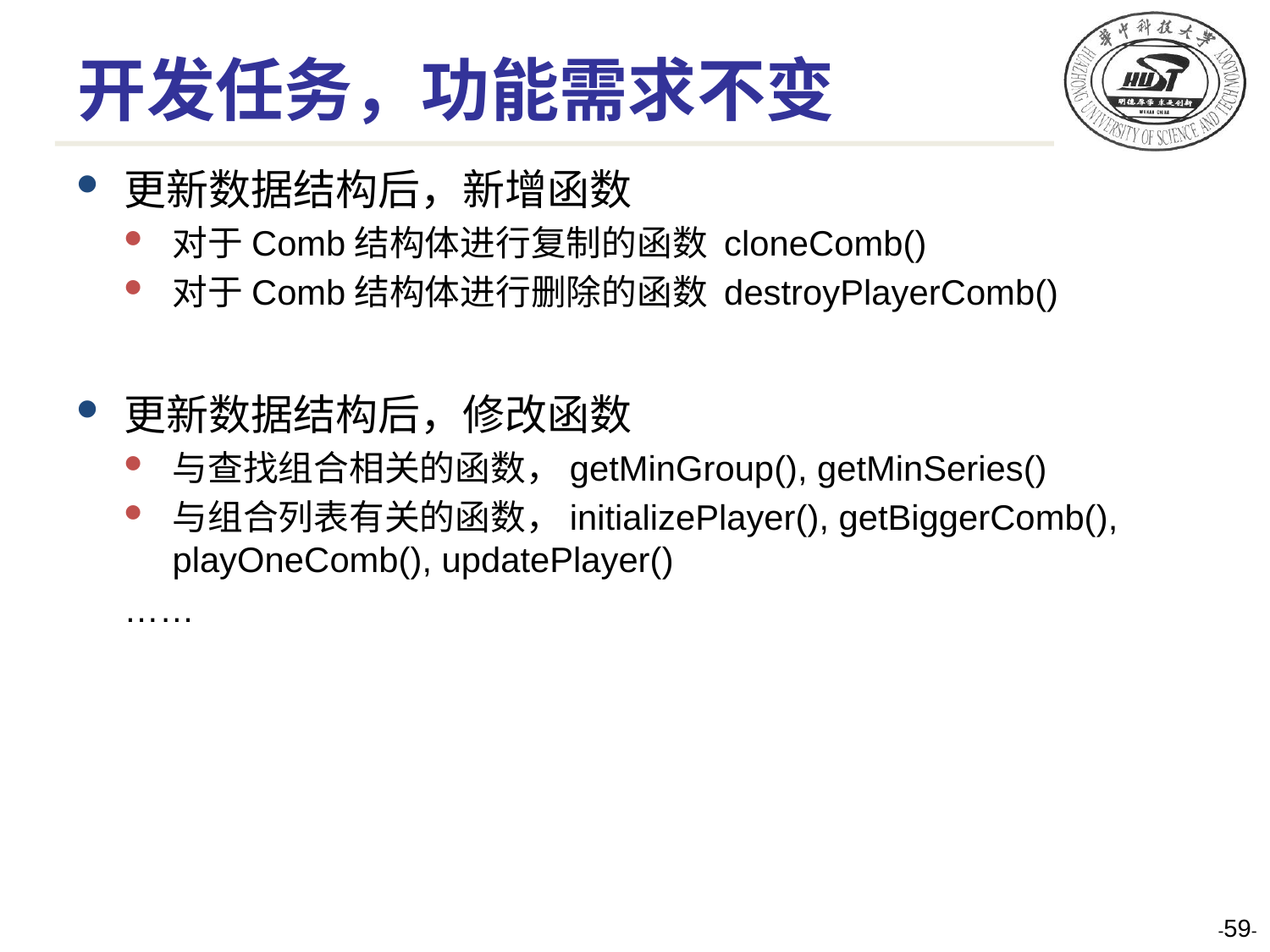

# 开发任务，功能需求不变
更新数据结构后，新增函数
对于Comb结构体进行复制的函数 cloneComb()
对于Comb结构体进行删除的函数 destroyPlayerComb()

更新数据结构后，修改函数
与查找组合相关的函数，getMinGroup(), getMinSeries()
与组合列表有关的函数，initializePlayer(), getBiggerComb(), playOneComb(), updatePlayer()
……

-59-